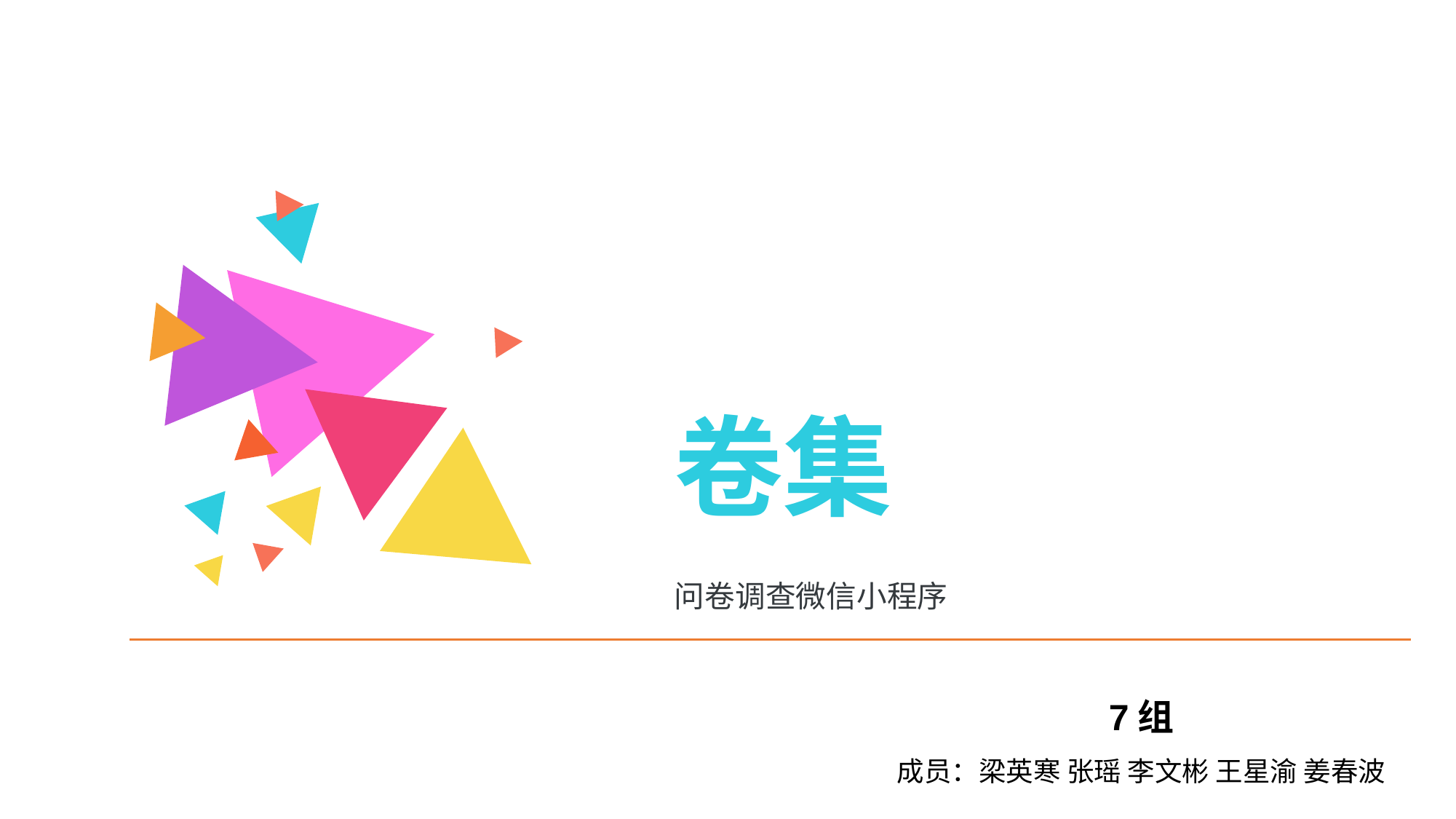

卷集

问卷调查微信小程序
7组
成员：梁英寒 张瑶 李文彬 王星渝 姜春波